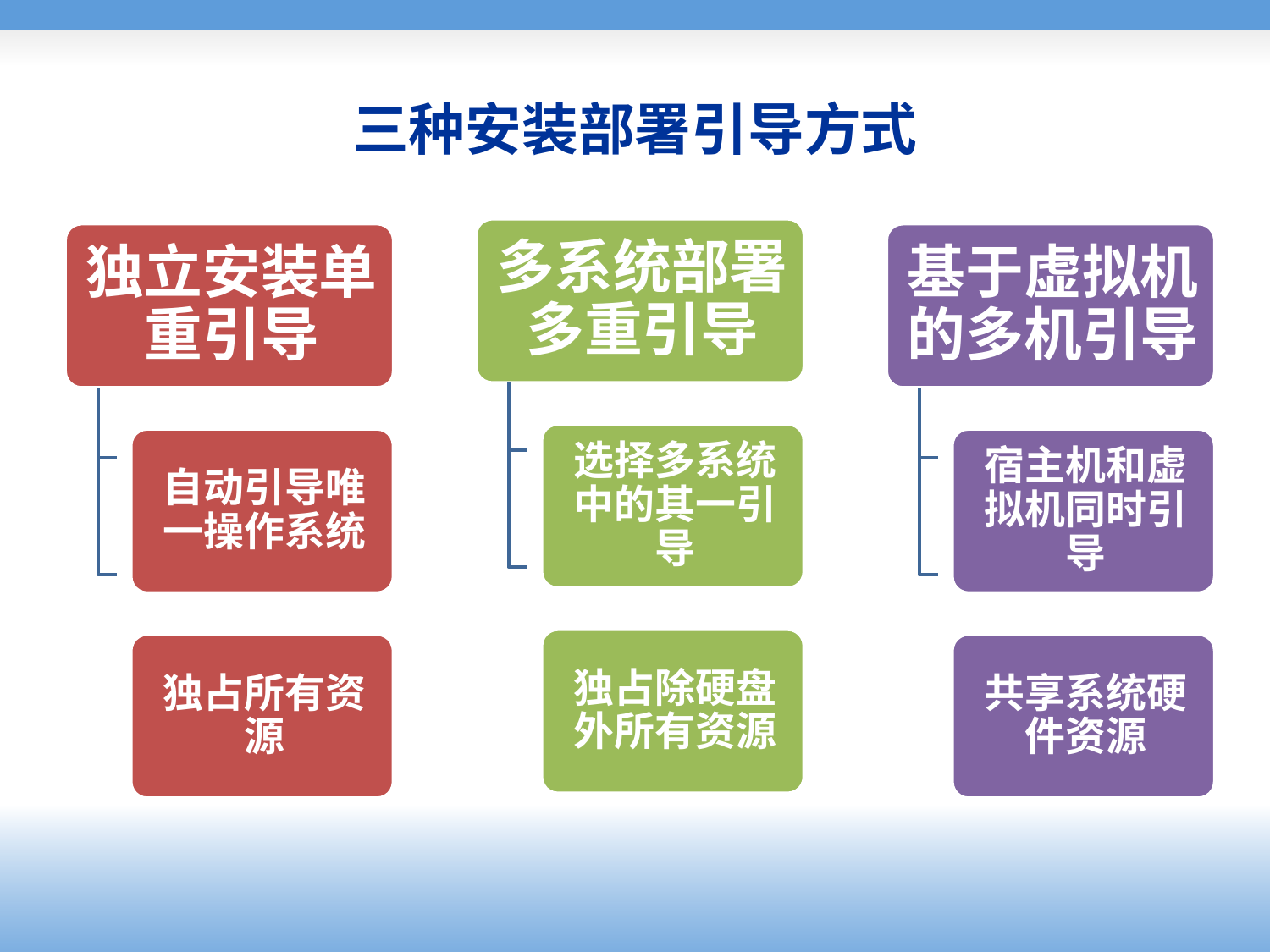

# 三种安装部署引导方式
独立安装单重引导
自动引导唯一操作系统
独占所有资源
多系统部署多重引导
选择多系统中的其一引导
独占除硬盘外所有资源
基于虚拟机的多机引导
宿主机和虚拟机同时引导
共享系统硬件资源